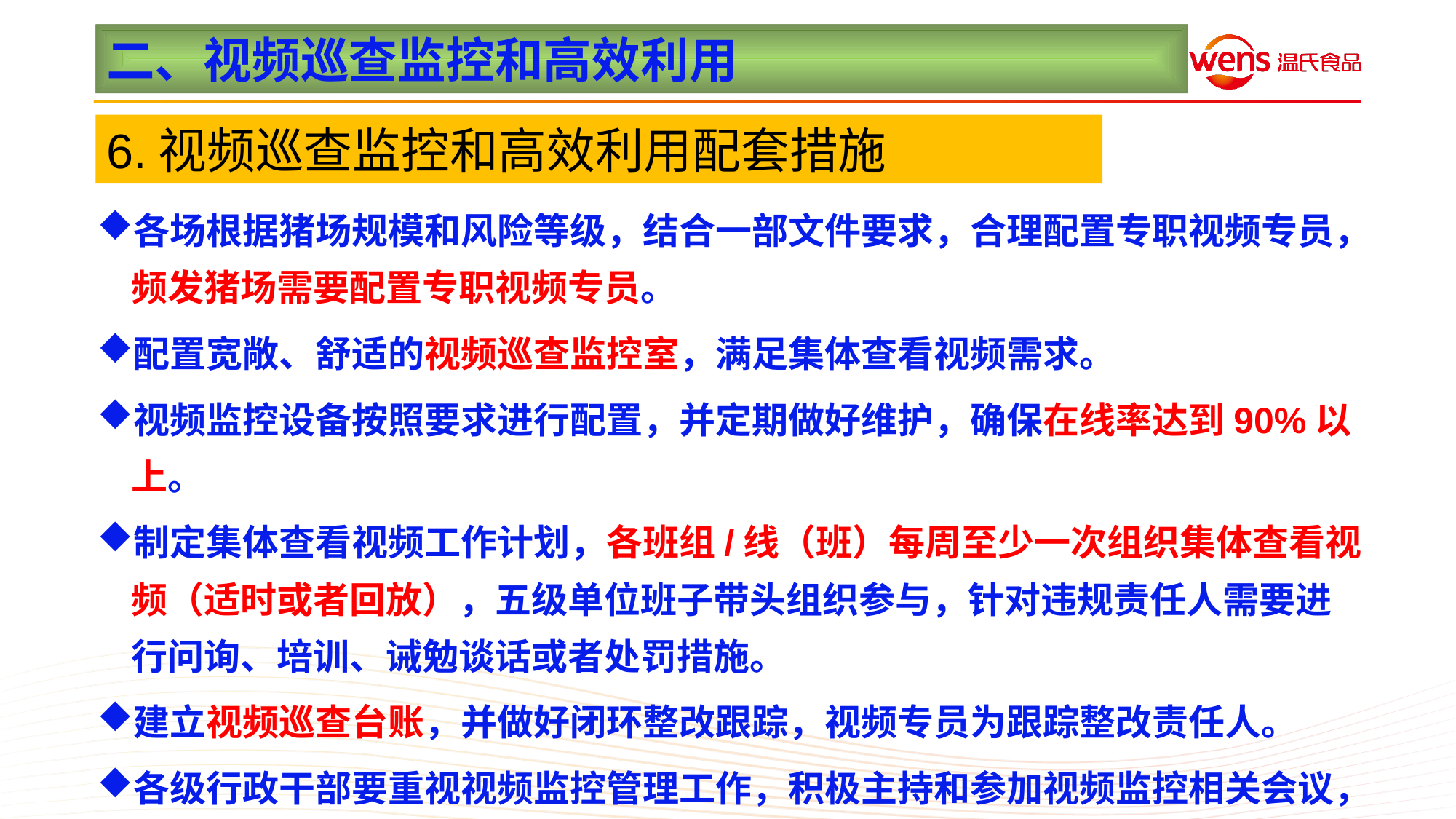

二、视频巡查监控和高效利用
6.视频巡查监控和高效利用配套措施
各场根据猪场规模和风险等级，结合一部文件要求，合理配置专职视频专员，频发猪场需要配置专职视频专员。
配置宽敞、舒适的视频巡查监控室，满足集体查看视频需求。
视频监控设备按照要求进行配置，并定期做好维护，确保在线率达到90%以上。
制定集体查看视频工作计划，各班组/线（班）每周至少一次组织集体查看视频（适时或者回放），五级单位班子带头组织参与，针对违规责任人需要进行问询、培训、诫勉谈话或者处罚措施。
建立视频巡查台账，并做好闭环整改跟踪，视频专员为跟踪整改责任人。
各级行政干部要重视视频监控管理工作，积极主持和参加视频监控相关会议，对视频专员公布的问题及时点评，推动闭环整改，确保问题归零。